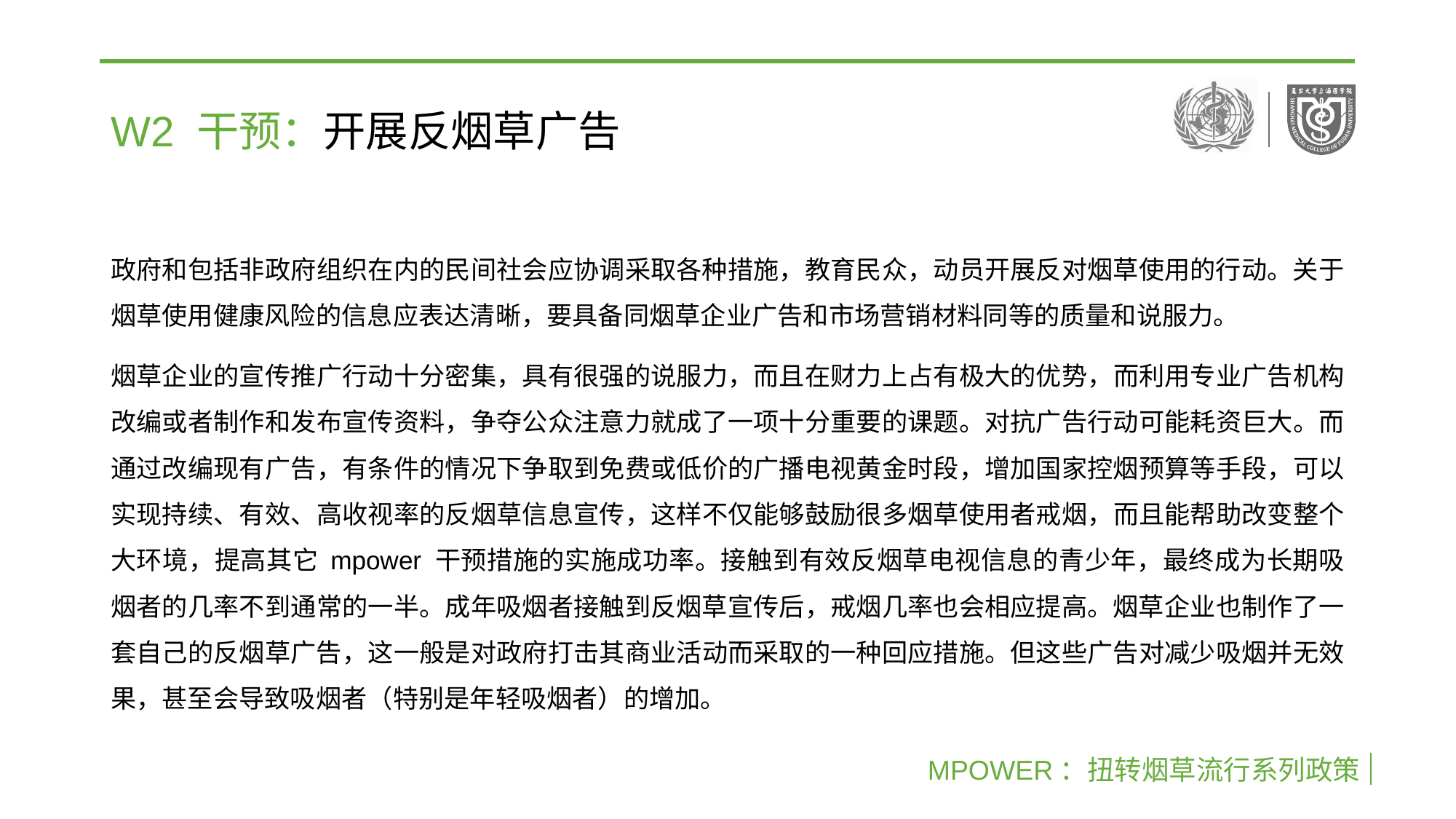

W2 干预：开展反烟草广告
政府和包括非政府组织在内的民间社会应协调采取各种措施，教育民众，动员开展反对烟草使用的行动。关于烟草使用健康风险的信息应表达清晰，要具备同烟草企业广告和市场营销材料同等的质量和说服力。
烟草企业的宣传推广行动十分密集，具有很强的说服力，而且在财力上占有极大的优势，而利用专业广告机构改编或者制作和发布宣传资料，争夺公众注意力就成了一项十分重要的课题。对抗广告行动可能耗资巨大。而通过改编现有广告，有条件的情况下争取到免费或低价的广播电视黄金时段，增加国家控烟预算等手段，可以实现持续、有效、高收视率的反烟草信息宣传，这样不仅能够鼓励很多烟草使用者戒烟，而且能帮助改变整个大环境，提高其它 mpower 干预措施的实施成功率。接触到有效反烟草电视信息的青少年，最终成为长期吸烟者的几率不到通常的一半。成年吸烟者接触到反烟草宣传后，戒烟几率也会相应提高。烟草企业也制作了一套自己的反烟草广告，这一般是对政府打击其商业活动而采取的一种回应措施。但这些广告对减少吸烟并无效果，甚至会导致吸烟者（特别是年轻吸烟者）的增加。